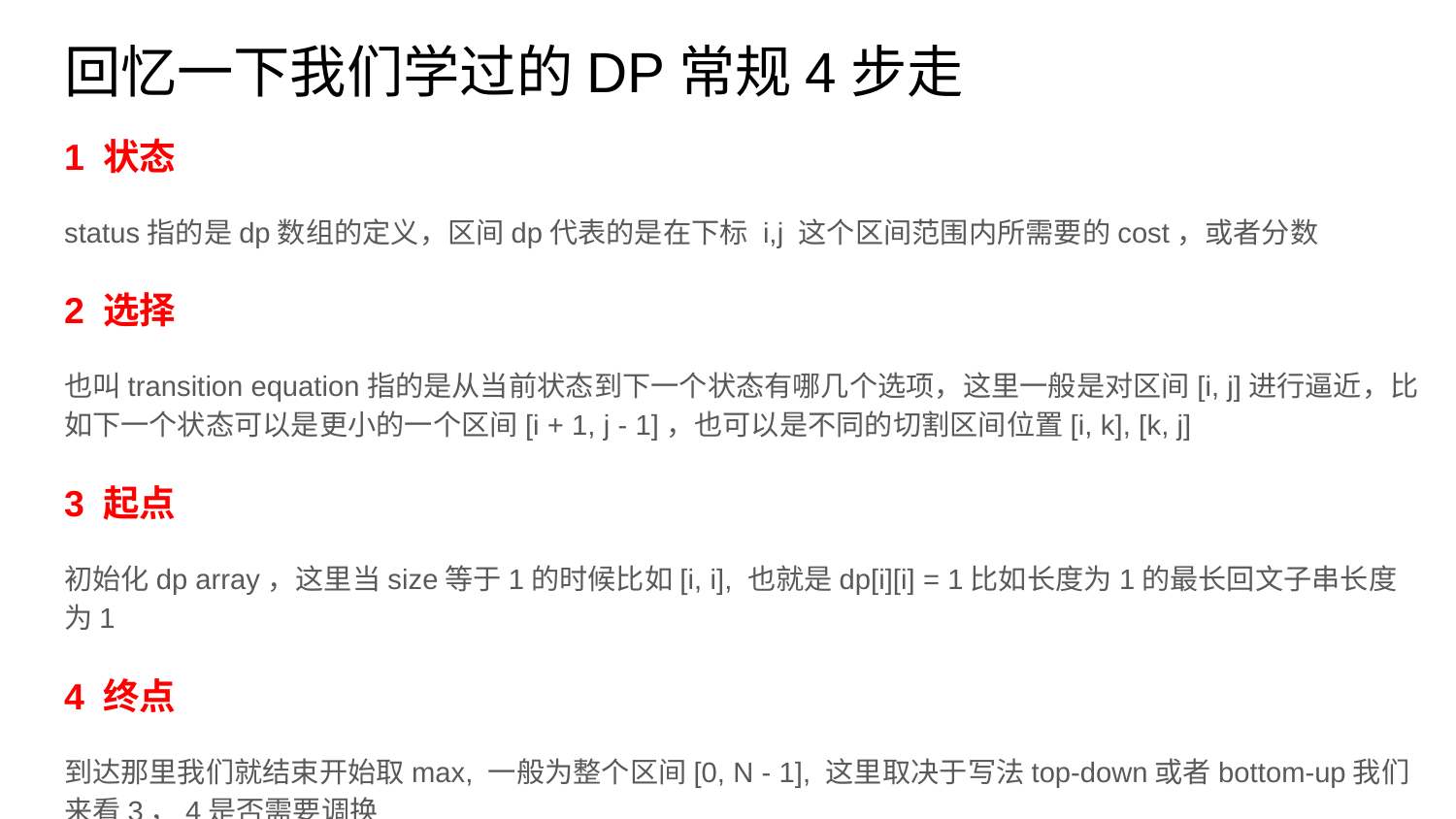

# 回忆一下我们学过的DP常规4步走
1 状态
status指的是dp数组的定义，区间dp代表的是在下标 i,j 这个区间范围内所需要的cost，或者分数
2 选择
也叫transition equation指的是从当前状态到下一个状态有哪几个选项，这里一般是对区间[i, j]进行逼近，比如下一个状态可以是更小的一个区间[i + 1, j - 1]，也可以是不同的切割区间位置[i, k], [k, j]
3 起点
初始化dp array，这里当size等于1的时候比如[i, i], 也就是dp[i][i] = 1比如长度为1的最长回文子串长度为1
4 终点
到达那里我们就结束开始取max, 一般为整个区间[0, N - 1], 这里取决于写法top-down或者bottom-up我们来看3，4是否需要调换